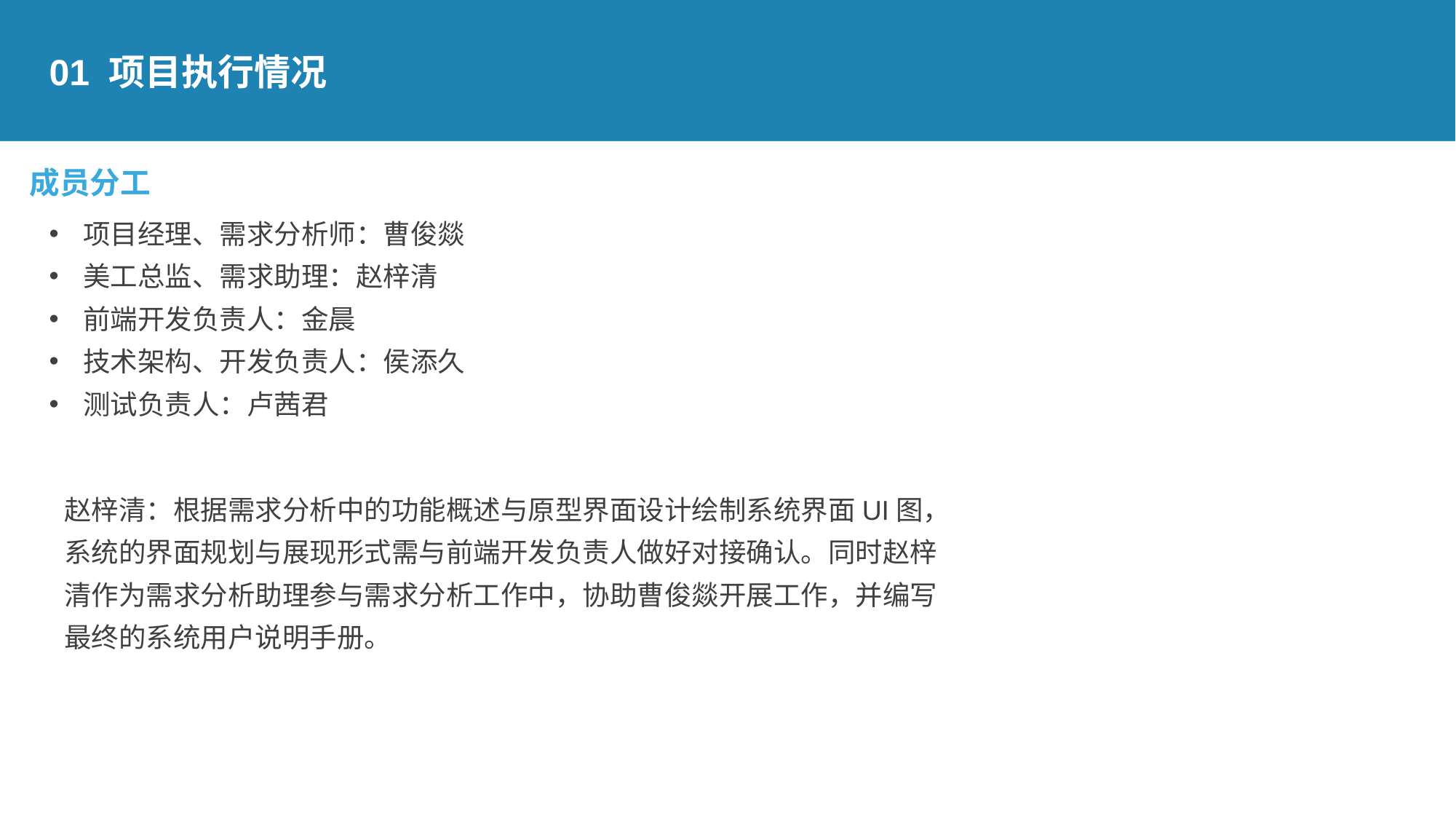

01 项目执行情况
成员分工
项目经理、需求分析师：曹俊燚
美工总监、需求助理：赵梓清
前端开发负责人：金晨
技术架构、开发负责人：侯添久
测试负责人：卢茜君
赵梓清：根据需求分析中的功能概述与原型界面设计绘制系统界面UI图，系统的界面规划与展现形式需与前端开发负责人做好对接确认。同时赵梓清作为需求分析助理参与需求分析工作中，协助曹俊燚开展工作，并编写最终的系统用户说明手册。